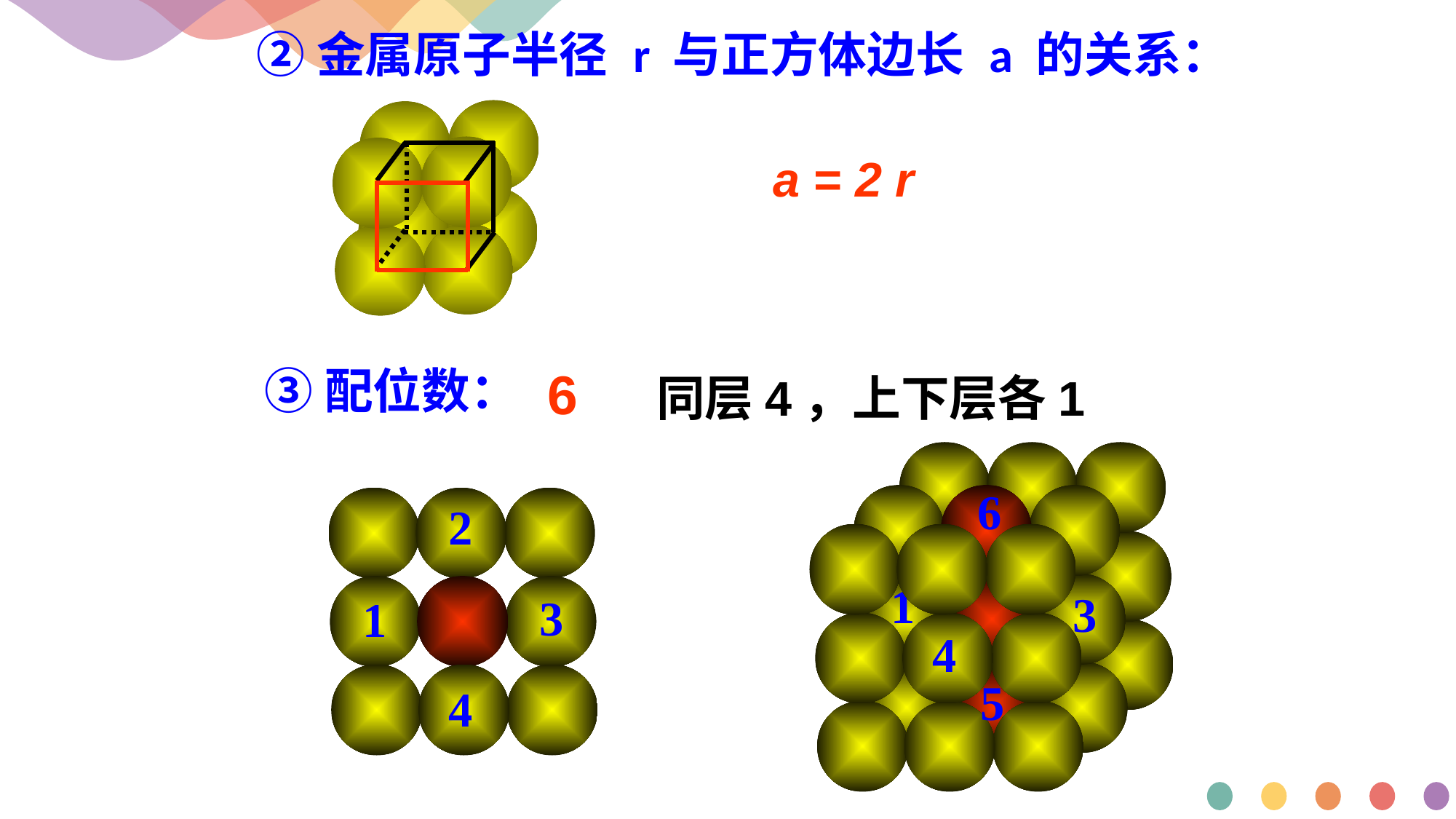

②金属原子半径 r 与正方体边长 a 的关系：

a = 2 r
③配位数：
6
同层4，上下层各1

6

2
3
1
4
2

1
3
4

5